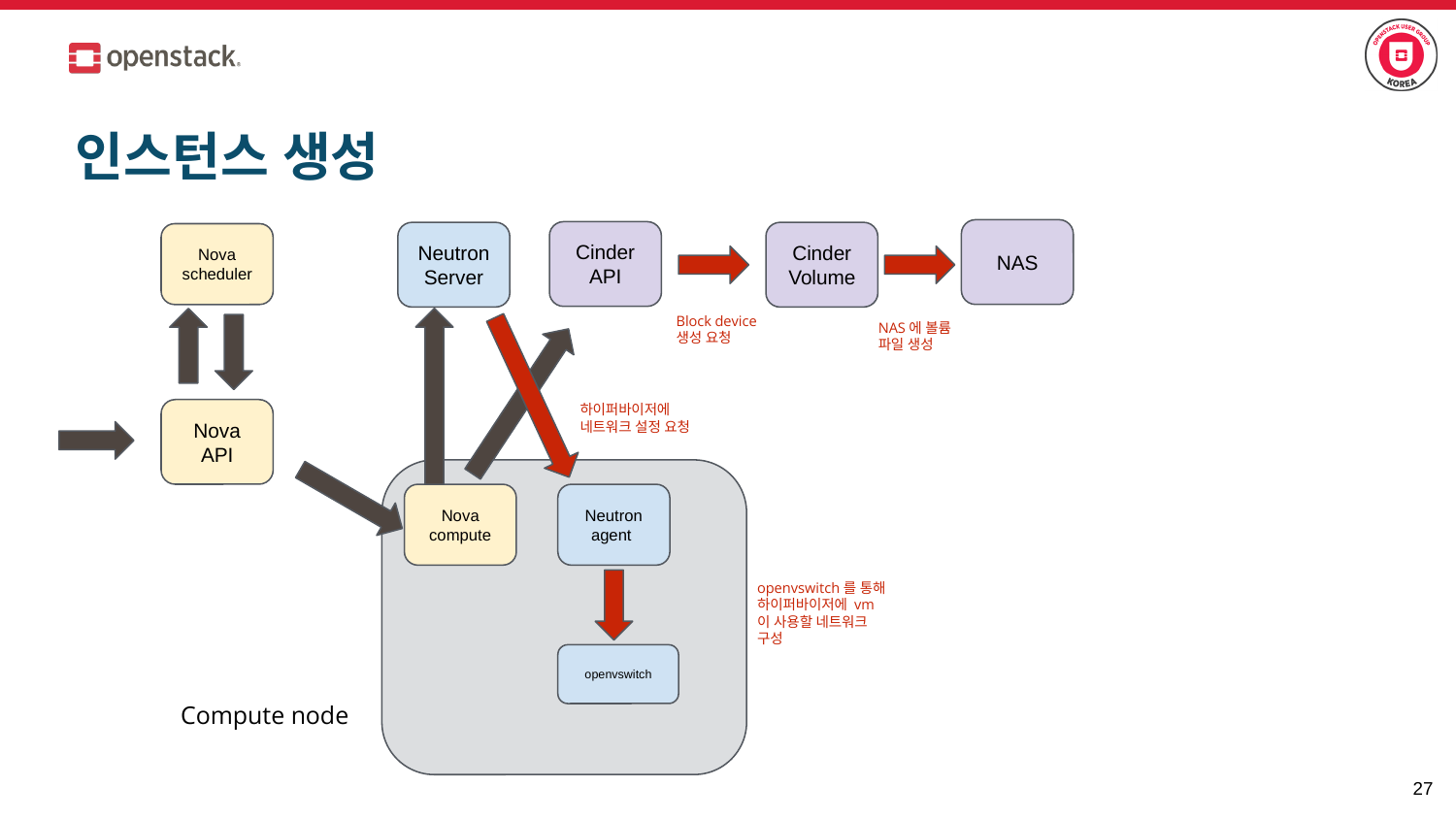

# 인스턴스 생성
NAS
Cinder
API
Neutron
Server
Cinder
Volume
Nova
scheduler

Block device 생성 요청
NAS에 볼륨 파일 생성

하이퍼바이저에 네트워크 설정 요청
Nova
API

Nova
compute
Neutron
agent
openvswitch를 통해 하이퍼바이저에 vm이 사용할 네트워크 구성

openvswitch
Compute node
27